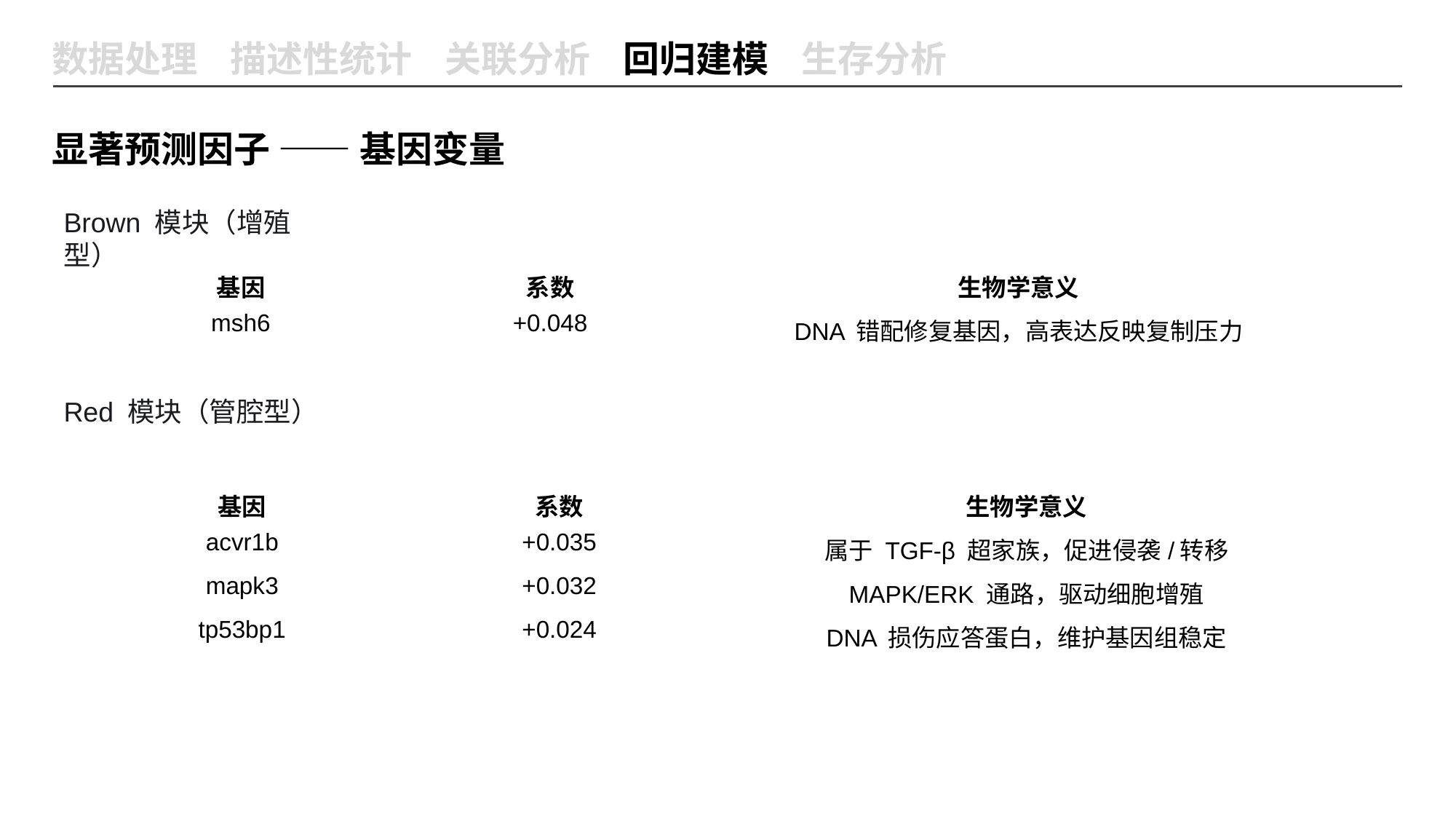

数据处理    描述性统计    关联分析    回归建模    生存分析
显著预测因子 —— 基因变量
Brown 模块（增殖型）
| 基因 | 系数 | 生物学意义 |
| --- | --- | --- |
| msh6 | +0.048 | DNA 错配修复基因，高表达反映复制压力 |
Red 模块（管腔型）
| 基因 | 系数 | 生物学意义 |
| --- | --- | --- |
| acvr1b | +0.035 | 属于 TGF-β 超家族，促进侵袭/转移 |
| mapk3 | +0.032 | MAPK/ERK 通路，驱动细胞增殖 |
| tp53bp1 | +0.024 | DNA 损伤应答蛋白，维护基因组稳定 |